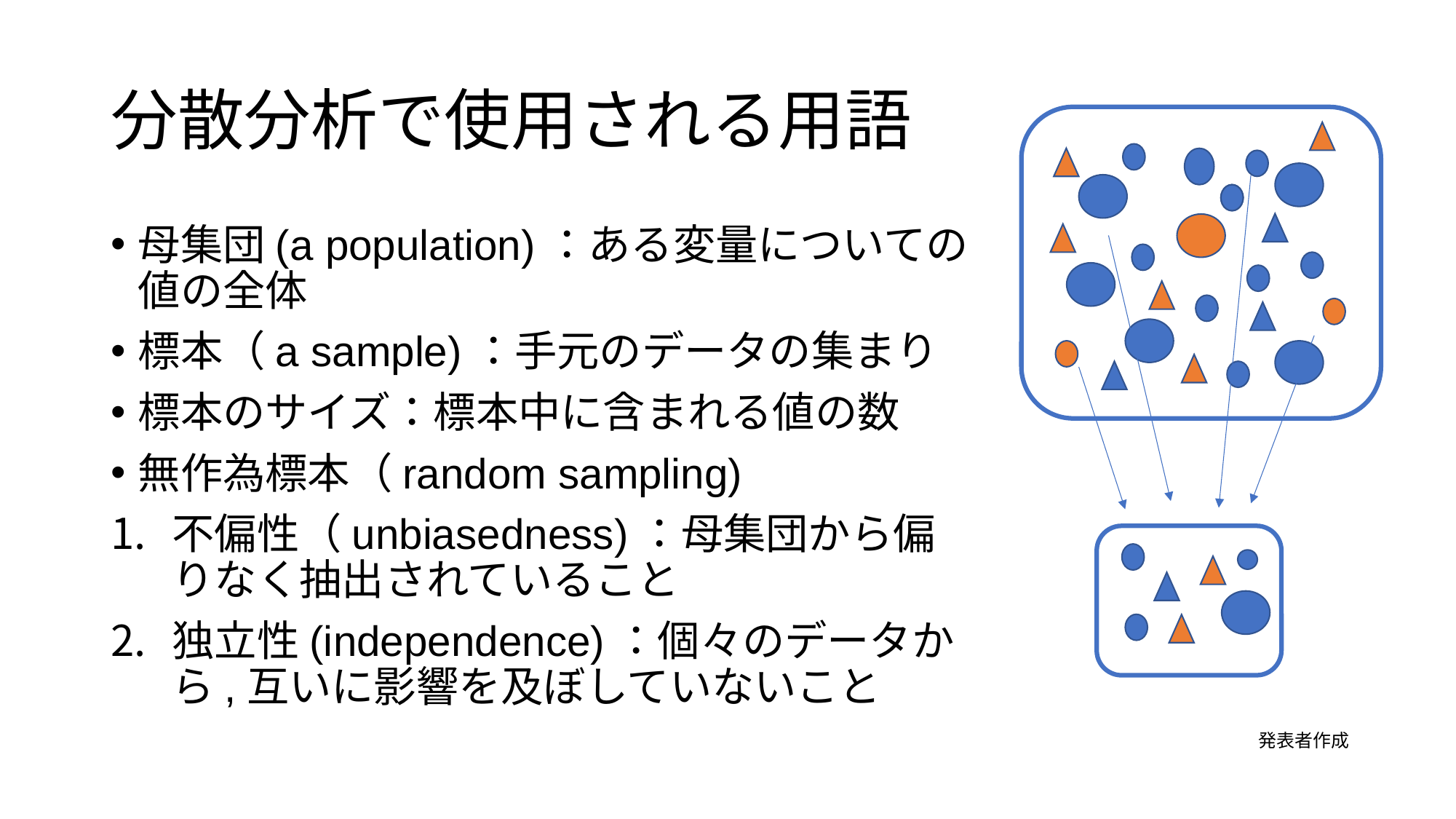

# 分散分析で使用される用語

母集団(a population)：ある変量についての値の全体
標本（a sample)：手元のデータの集まり
標本のサイズ：標本中に含まれる値の数
無作為標本（random sampling)
不偏性（unbiasedness)：母集団から偏りなく抽出されていること
独立性(independence)：個々のデータから,互いに影響を及ぼしていないこと

発表者作成